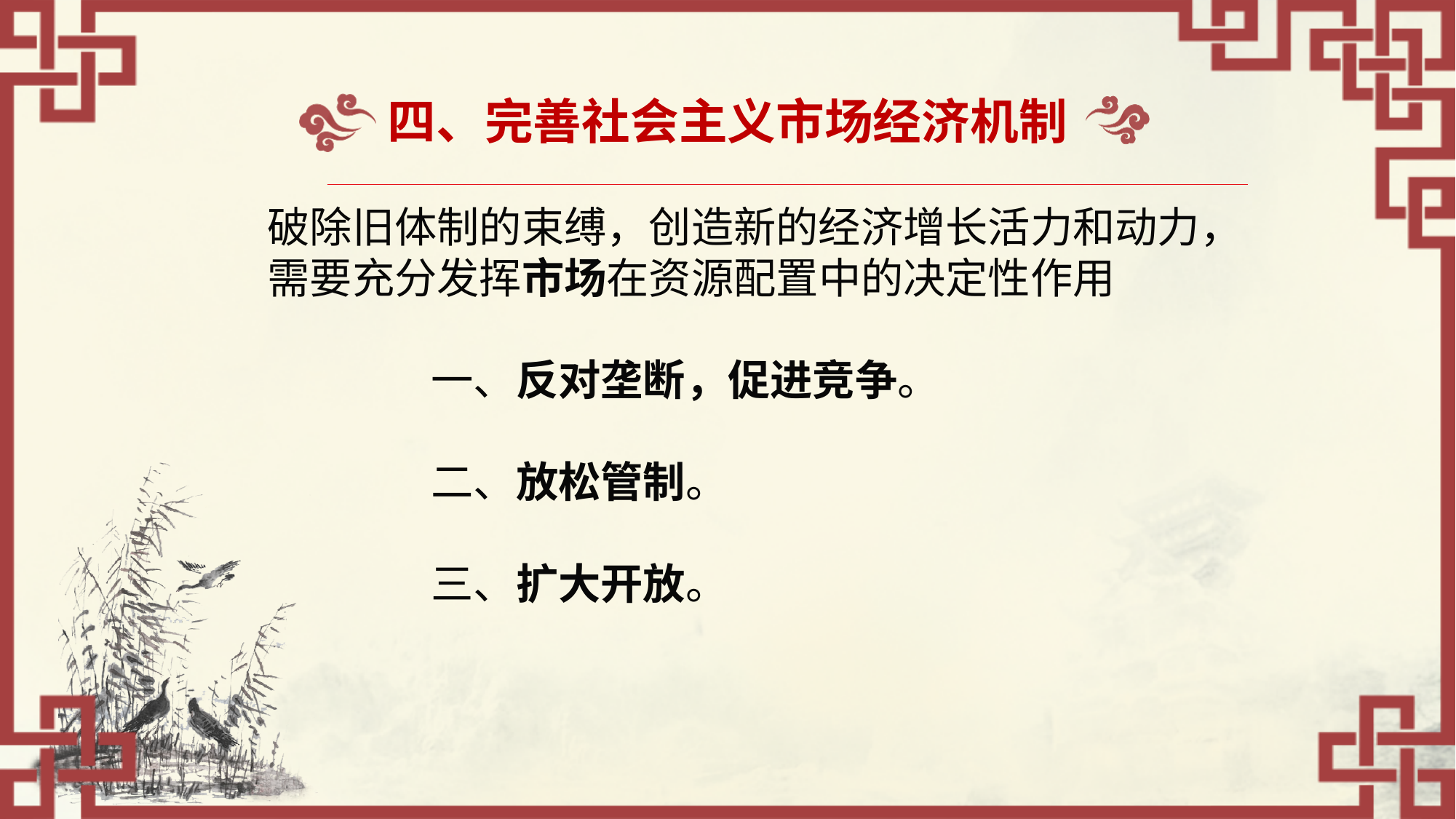

四、完善社会主义市场经济机制
破除旧体制的束缚，创造新的经济增长活力和动力，
需要充分发挥市场在资源配置中的决定性作用

一、反对垄断，促进竞争。

二、放松管制。

三、扩大开放。